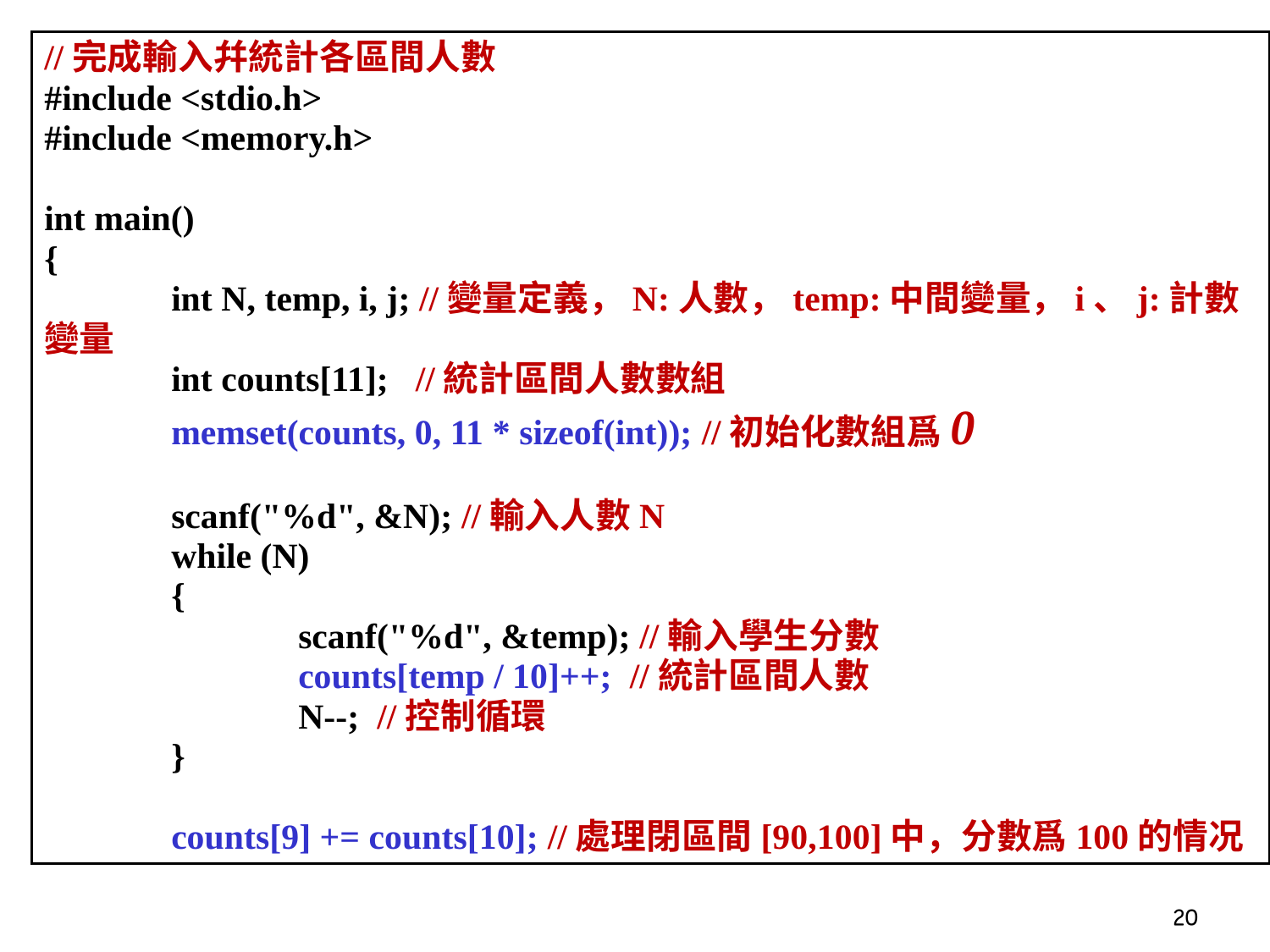

//完成輸入幷統計各區間人數
#include <stdio.h>
#include <memory.h>

int main()
{
	int N, temp, i, j; //變量定義，N:人數，temp:中間變量，i、j:計數變量
	int counts[11];   //統計區間人數數組
	memset(counts, 0, 11 * sizeof(int)); //初始化數組爲0

	scanf("%d", &N); //輸入人數N
	while (N)
	{
		scanf("%d", &temp); //輸入學生分數
		counts[temp / 10]++;  //統計區間人數
		N--;  //控制循環
	}

	counts[9] += counts[10]; //處理閉區間[90,100]中，分數爲100的情况